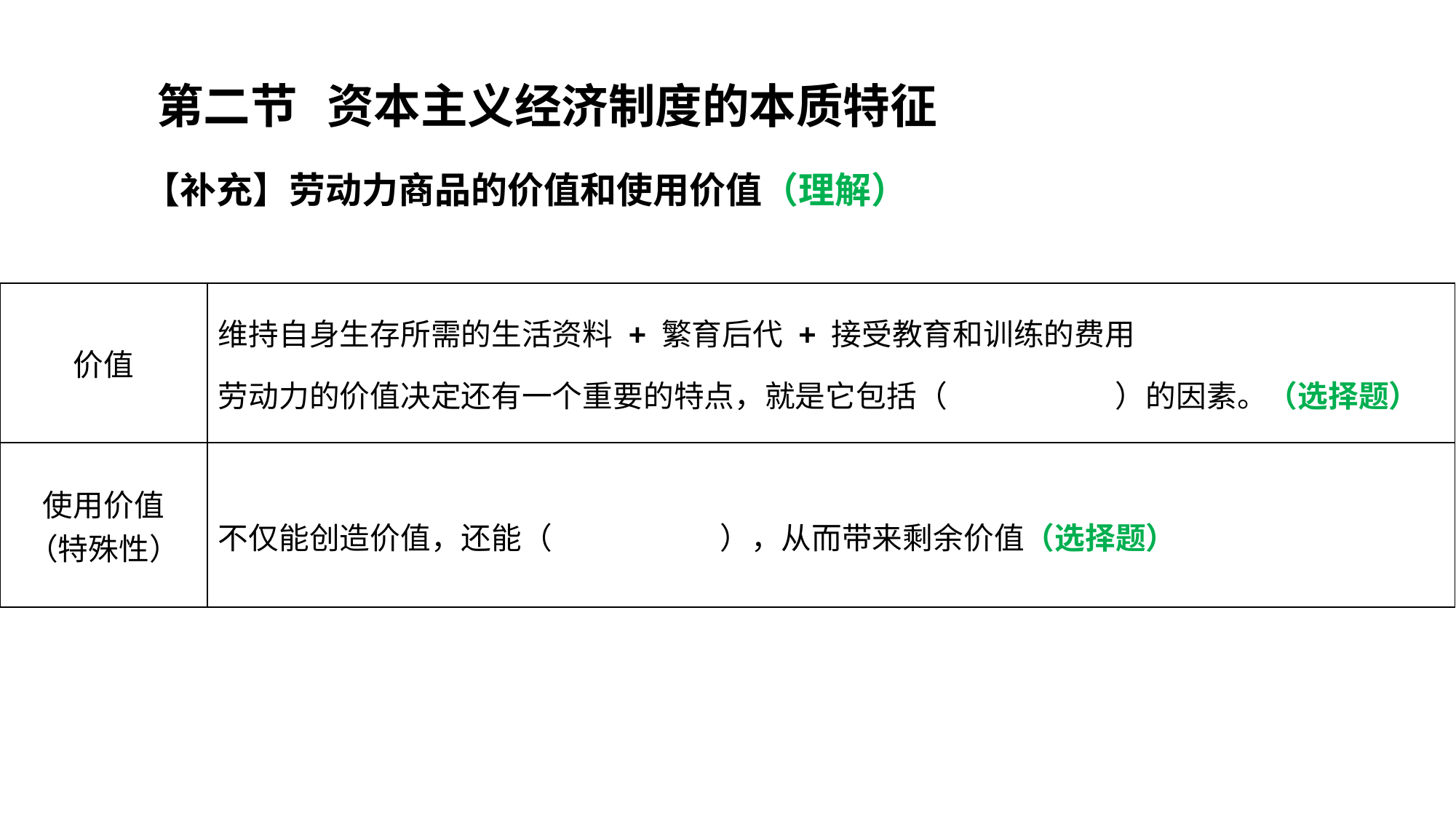

第二节	资本主义经济制度的本质特征
【补充】劳动力商品的价值和使用价值（理解）
| 价值 | 维持自身生存所需的生活资料 + 繁育后代 + 接受教育和训练的费用 劳动力的价值决定还有一个重要的特点，就是它包括（ ）的因素。（选择题） |
| --- | --- |
| 使用价值 （特殊性） | 不仅能创造价值，还能（ ），从而带来剩余价值（选择题） |